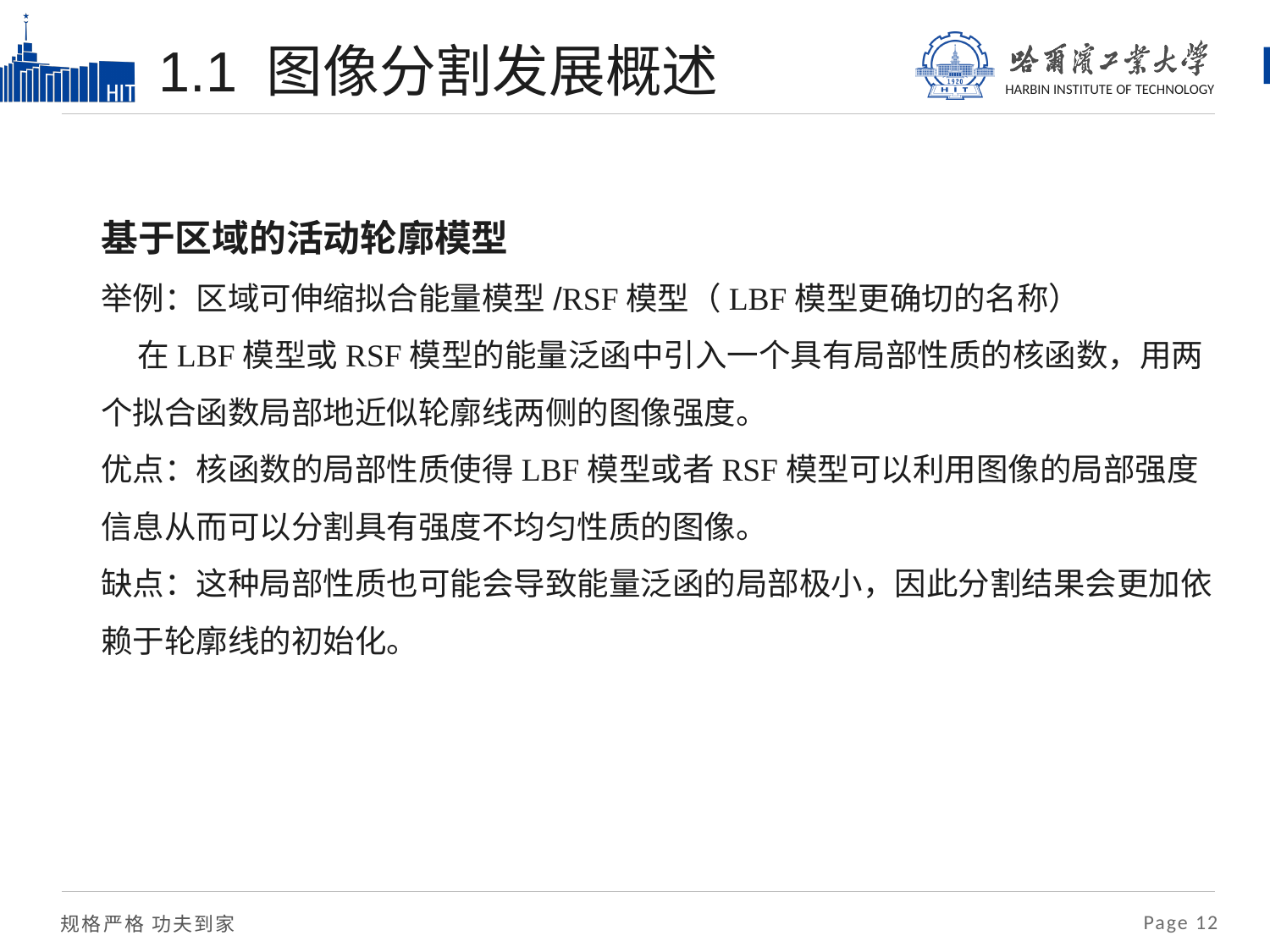

# 1.1 图像分割发展概述
基于区域的活动轮廓模型
举例：区域可伸缩拟合能量模型/RSF模型（LBF模型更确切的名称）
    在LBF模型或RSF模型的能量泛函中引入一个具有局部性质的核函数，用两个拟合函数局部地近似轮廓线两侧的图像强度。
优点：核函数的局部性质使得LBF模型或者RSF模型可以利用图像的局部强度信息从而可以分割具有强度不均匀性质的图像。
缺点：这种局部性质也可能会导致能量泛函的局部极小，因此分割结果会更加依赖于轮廓线的初始化。